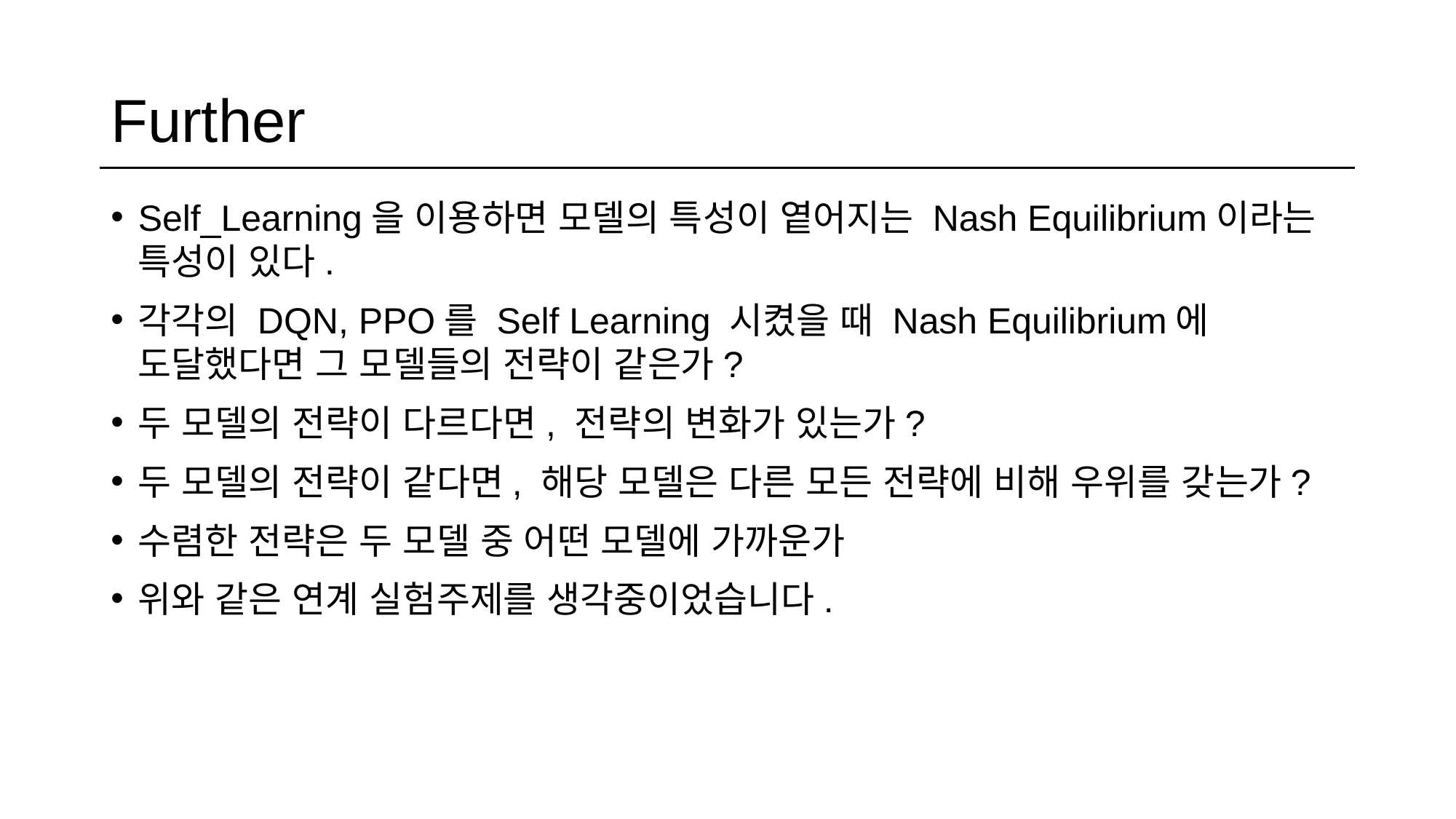

# Further
Self_Learning을 이용하면 모델의 특성이 옅어지는 Nash Equilibrium이라는 특성이 있다.
각각의 DQN, PPO를 Self Learning 시켰을 때 Nash Equilibrium에 도달했다면 그 모델들의 전략이 같은가?
두 모델의 전략이 다르다면, 전략의 변화가 있는가?
두 모델의 전략이 같다면, 해당 모델은 다른 모든 전략에 비해 우위를 갖는가?
수렴한 전략은 두 모델 중 어떤 모델에 가까운가
위와 같은 연계 실험주제를 생각중이었습니다.